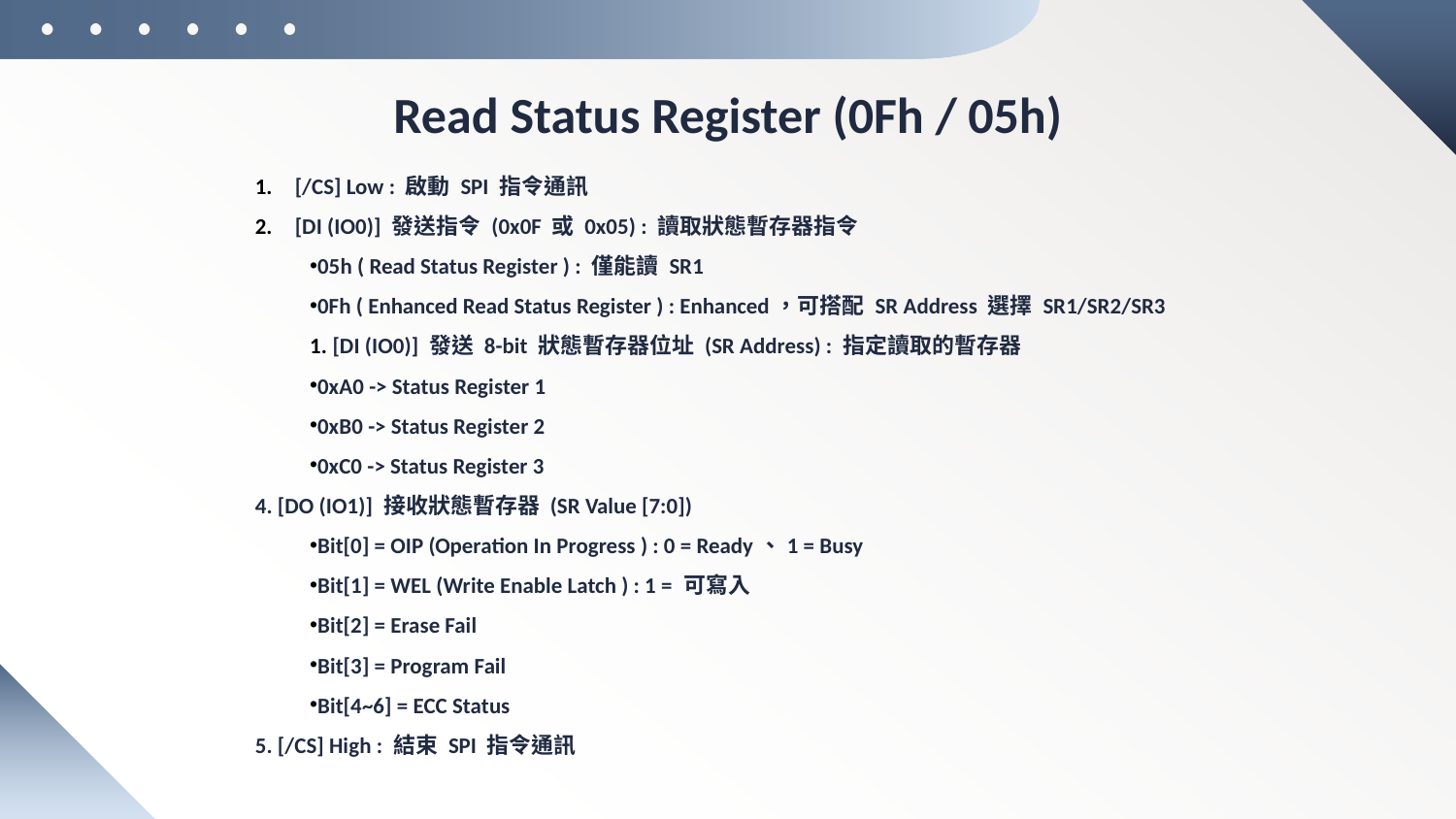

# Read Status Register (0Fh / 05h)
 [/CS] Low : 啟動 SPI 指令通訊
 [DI (IO0)] 發送指令 (0x0F 或 0x05) : 讀取狀態暫存器指令
05h ( Read Status Register ) : 僅能讀 SR1
0Fh ( Enhanced Read Status Register ) : Enhanced，可搭配 SR Address 選擇 SR1/SR2/SR3
 [DI (IO0)] 發送 8-bit 狀態暫存器位址 (SR Address) : 指定讀取的暫存器
0xA0 -> Status Register 1
0xB0 -> Status Register 2
0xC0 -> Status Register 3
4. [DO (IO1)] 接收狀態暫存器 (SR Value [7:0])
Bit[0] = OIP (Operation In Progress ) : 0 = Ready、1 = Busy
Bit[1] = WEL (Write Enable Latch ) : 1 = 可寫入
Bit[2] = Erase Fail
Bit[3] = Program Fail
Bit[4~6] = ECC Status
5. [/CS] High : 結束 SPI 指令通訊